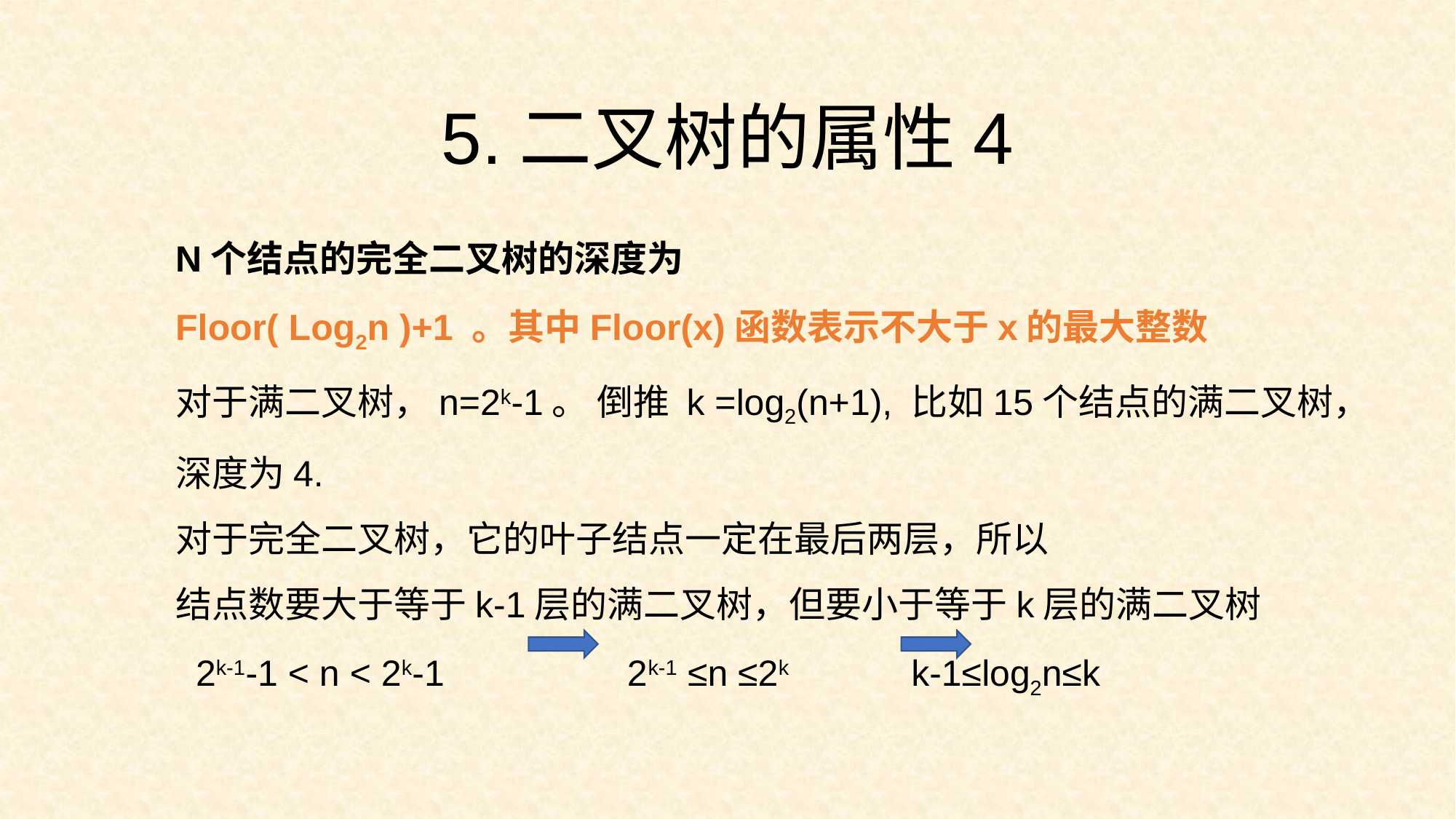

5.二叉树的属性4
N个结点的完全二叉树的深度为
Floor( Log2n )+1 。其中Floor(x)函数表示不大于x的最大整数
对于满二叉树，n=2k-1。 倒推 k =log2(n+1), 比如15个结点的满二叉树，深度为4.
对于完全二叉树，它的叶子结点一定在最后两层，所以
结点数要大于等于k-1层的满二叉树，但要小于等于k层的满二叉树
  2k-1-1 < n < 2k-1                  2k-1 ≤n ≤2k                     k-1≤log2n≤k